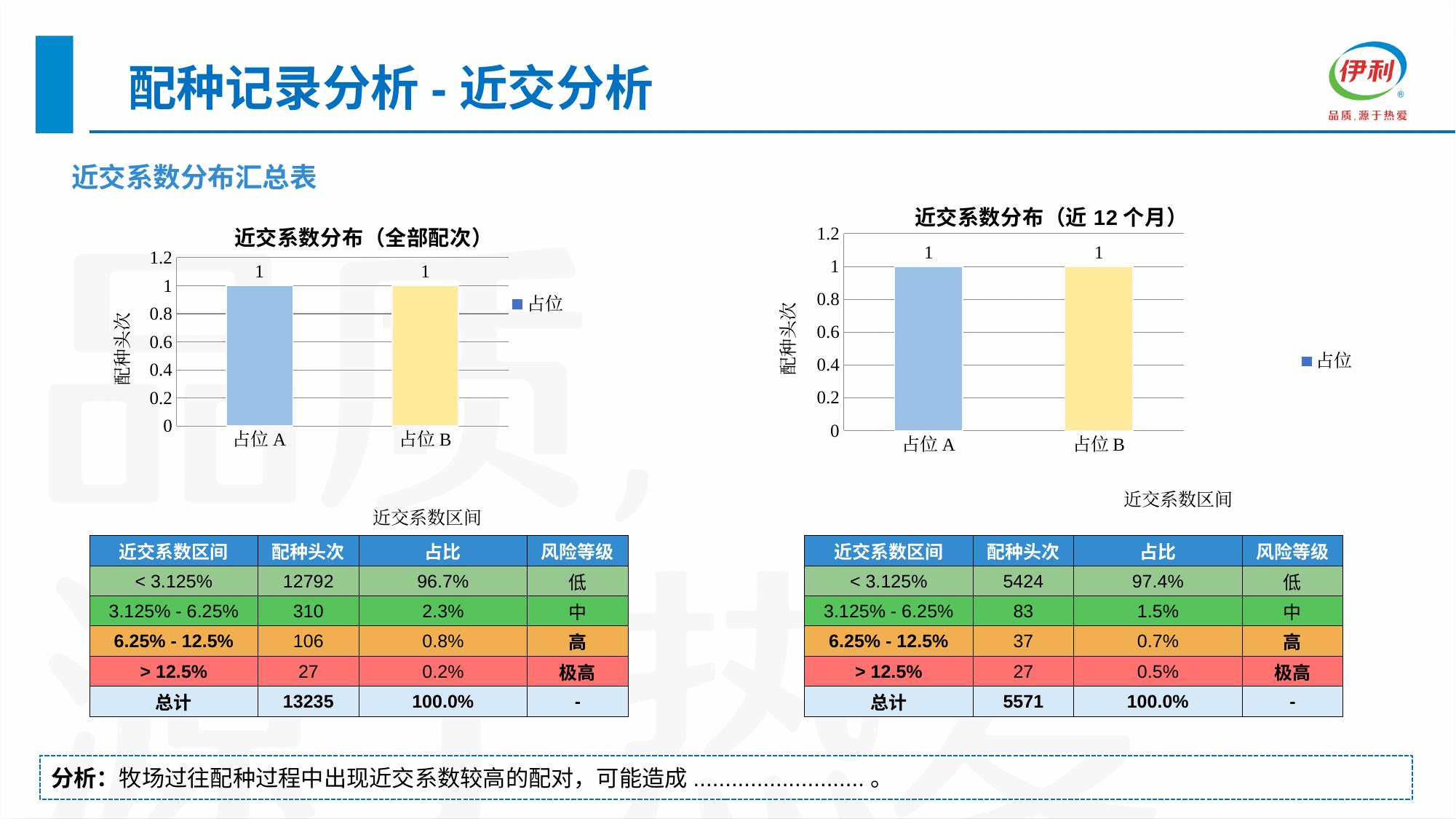

配种记录分析-近交分析
| 近交系数分布汇总表 |
| --- |

### Chart: 近交系数分布（近12个月）

| Category | 占位 |
|---|---|
| 占位A | 1.0 |
| 占位B | 1.0 |

### Chart: 近交系数分布（全部配次）

| Category | 占位 |
|---|---|
| 占位A | 1.0 |
| 占位B | 1.0 |
| 近交系数区间 | 配种头次 | 占比 | 风险等级 |
| --- | --- | --- | --- |
| < 3.125% | 12792 | 96.7% | 低 |
| 3.125% - 6.25% | 310 | 2.3% | 中 |
| 6.25% - 12.5% | 106 | 0.8% | 高 |
| > 12.5% | 27 | 0.2% | 极高 |
| 总计 | 13235 | 100.0% | - |
| 近交系数区间 | 配种头次 | 占比 | 风险等级 |
| --- | --- | --- | --- |
| < 3.125% | 5424 | 97.4% | 低 |
| 3.125% - 6.25% | 83 | 1.5% | 中 |
| 6.25% - 12.5% | 37 | 0.7% | 高 |
| > 12.5% | 27 | 0.5% | 极高 |
| 总计 | 5571 | 100.0% | - |
分析：牧场过往配种过程中出现近交系数较高的配对，可能造成...........................。